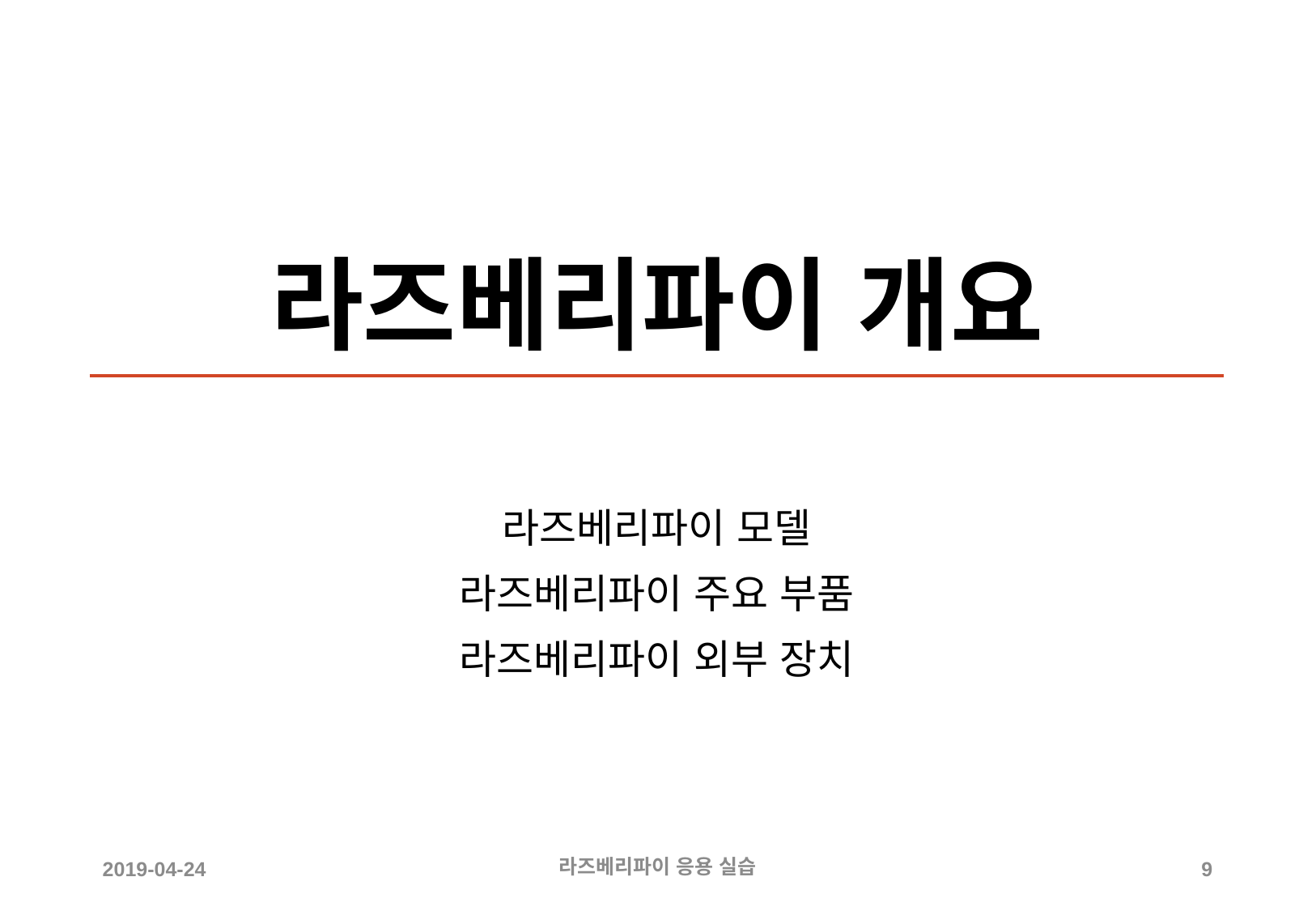

# 라즈베리파이 개요
라즈베리파이 모델
라즈베리파이 주요 부품
라즈베리파이 외부 장치
2019-04-24
라즈베리파이 응용 실습
9